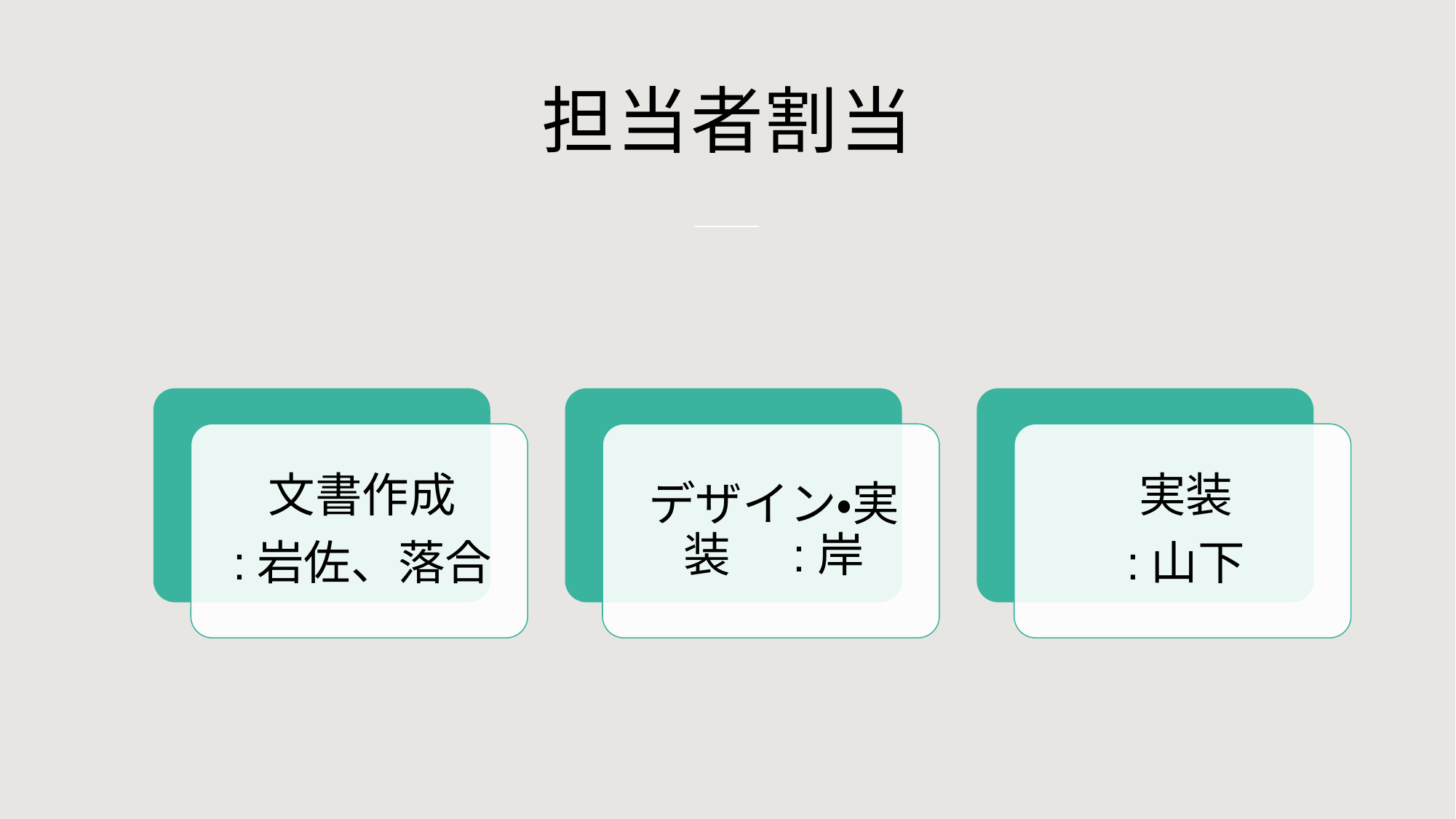

# 担当者割当
文書作成
:岩佐、落合
デザイン・実装	:岸
実装
:山下